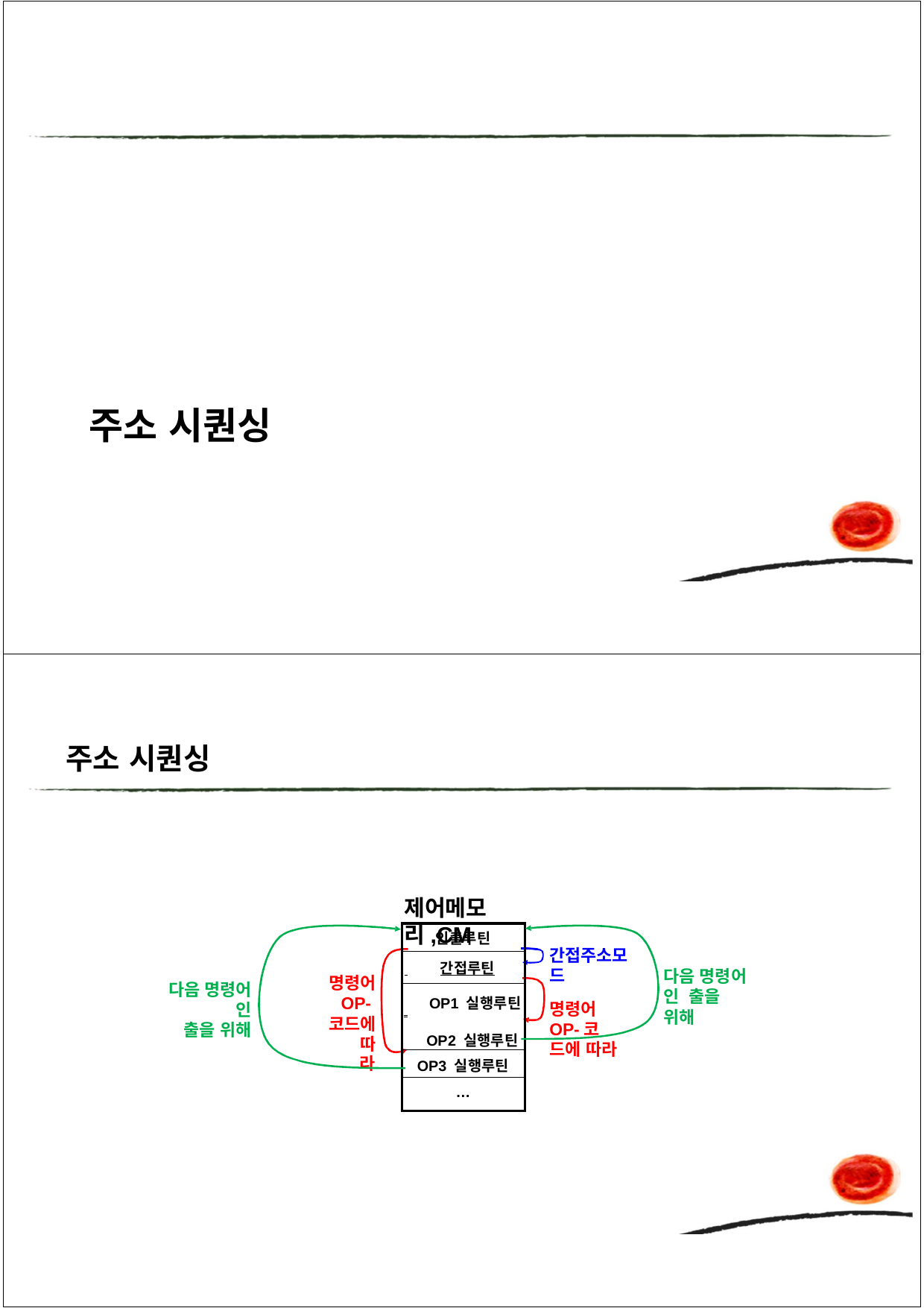

# 주소 시퀀싱

주소 시퀀싱

제어메모리,CM
| 인출루틴 |
| --- |
| 간접루틴 |
| OP1 실행루틴 OP2 실행루틴 |
| OP3 실행루틴 |
| … |

간접주소모드
명령어 OP-코  드에 따라

다음 명령어 인  출을 위해
명령어 OP-  코드에 따
라

다음 명령어 인
출을 위해